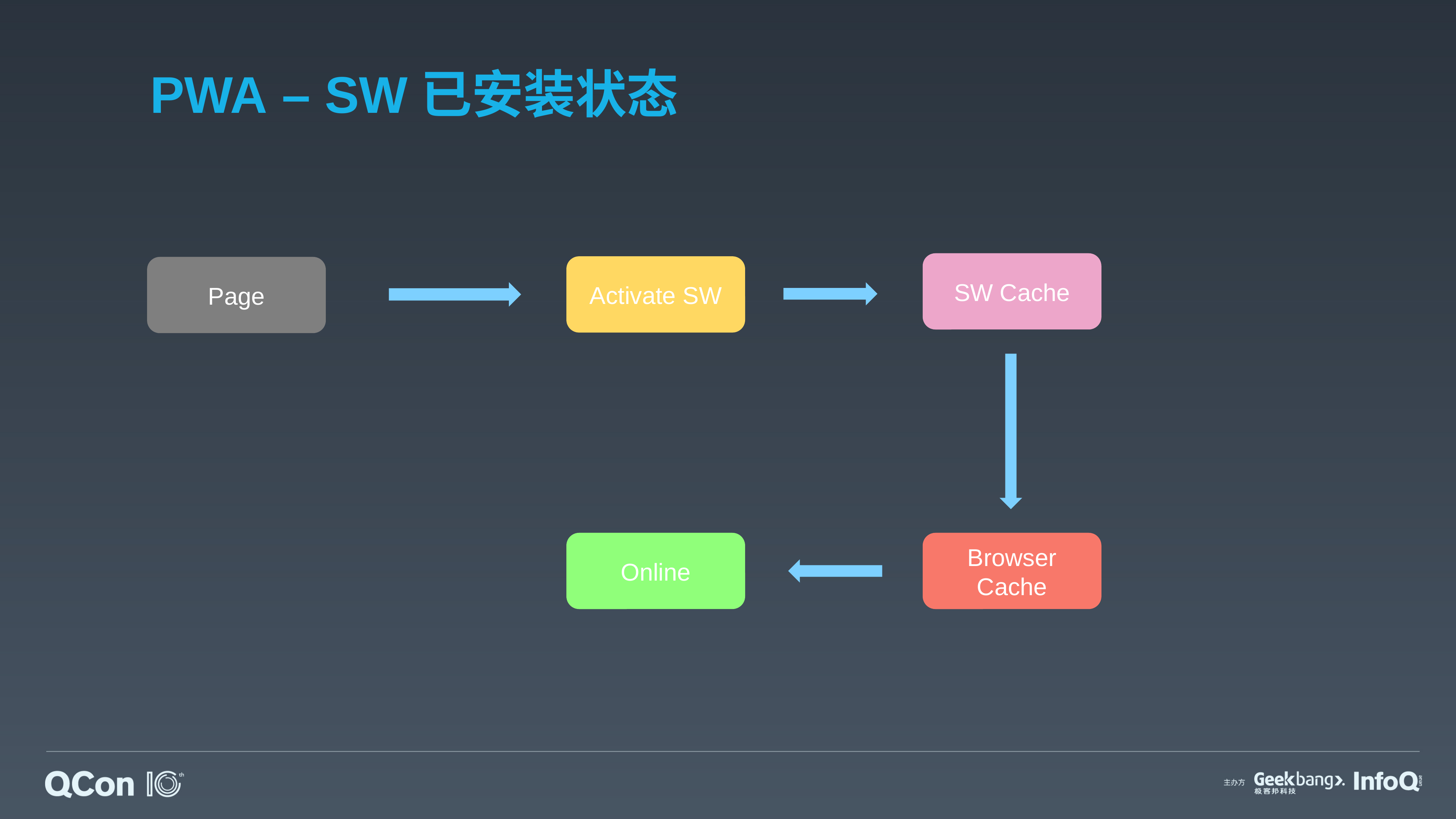

# PWA – SW已安装状态
SW Cache
Activate SW
Page

Online
Browser Cache